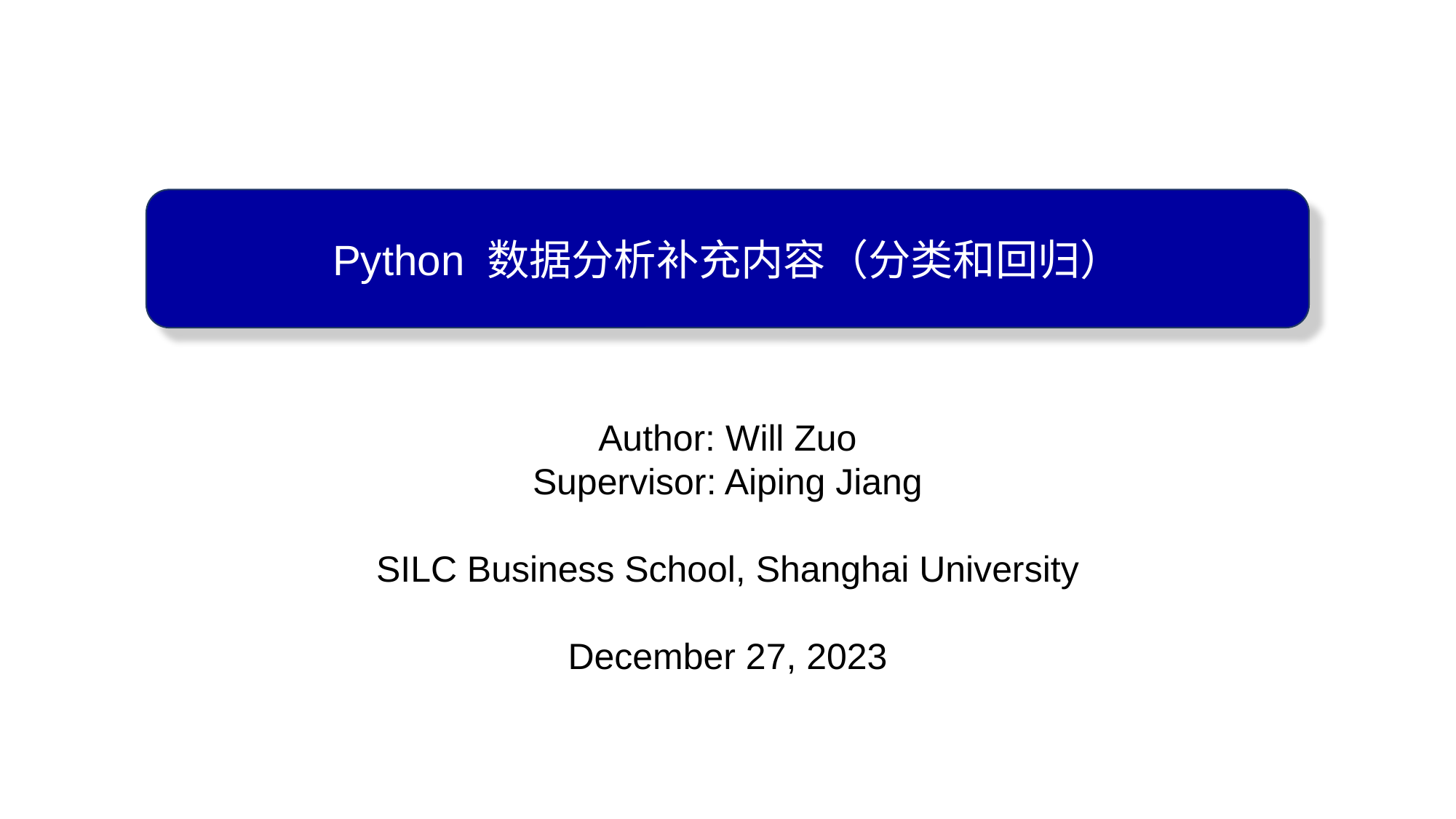

Python 数据分析补充内容（分类和回归）
Author: Will Zuo
Supervisor: Aiping Jiang

SILC Business School, Shanghai University

December 27, 2023